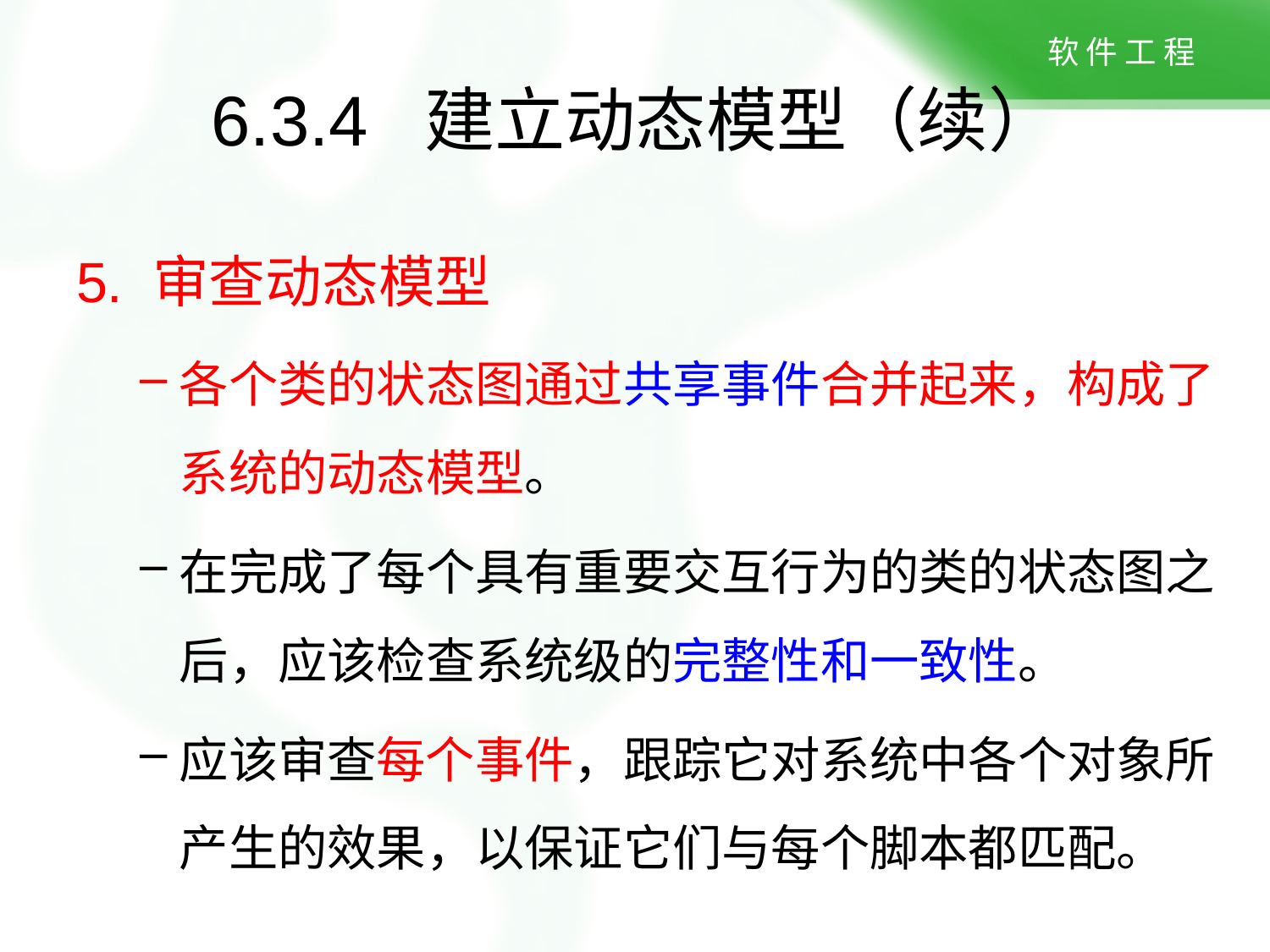

# 6.3.4  建立动态模型（续）
5. 审查动态模型
各个类的状态图通过共享事件合并起来，构成了系统的动态模型。
在完成了每个具有重要交互行为的类的状态图之后，应该检查系统级的完整性和一致性。
应该审查每个事件，跟踪它对系统中各个对象所产生的效果，以保证它们与每个脚本都匹配。